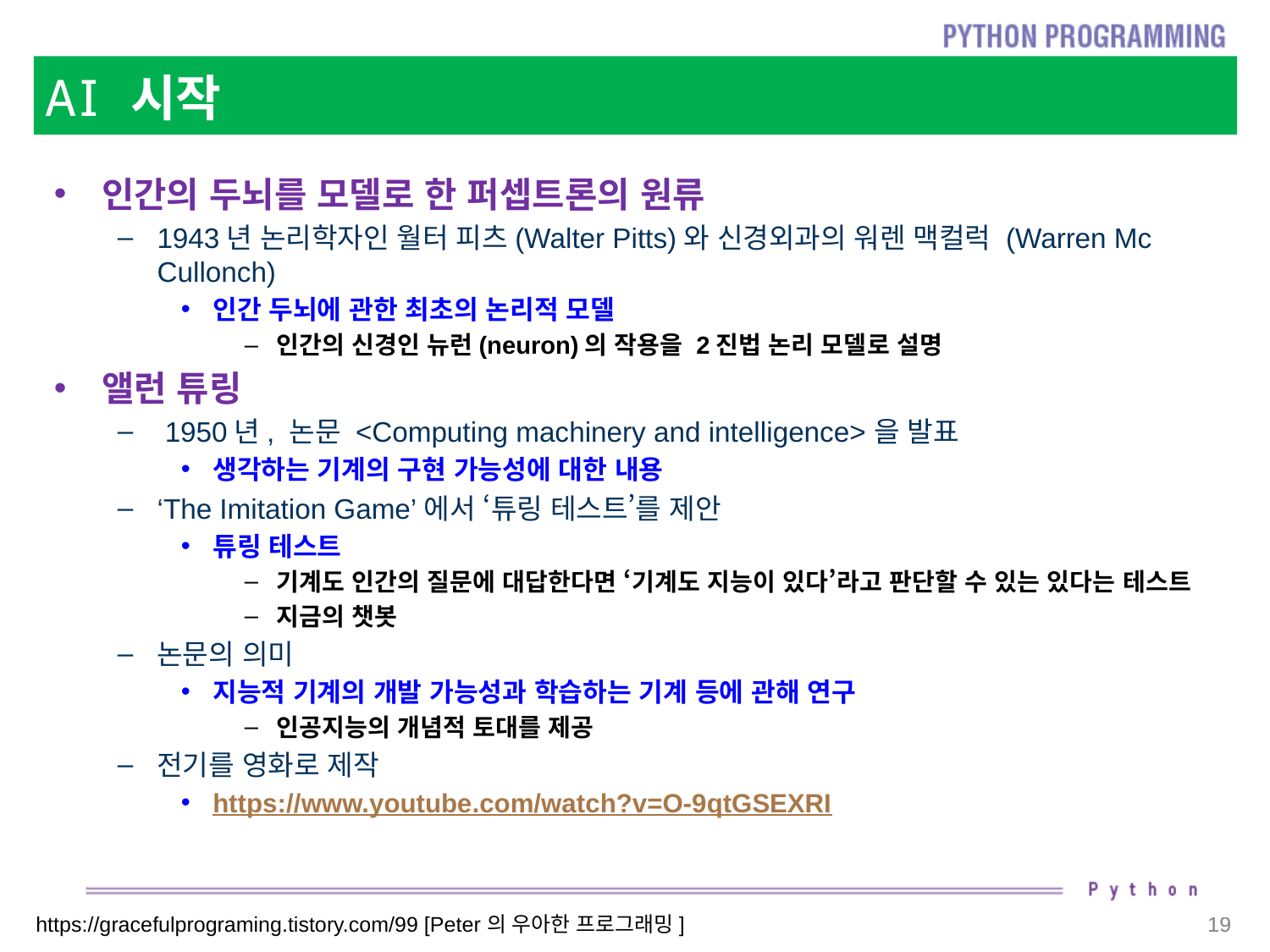

# AI 시작
인간의 두뇌를 모델로 한 퍼셉트론의 원류
1943년 논리학자인 월터 피츠(Walter Pitts)와 신경외과의 워렌 맥컬럭 (Warren Mc Cullonch)
인간 두뇌에 관한 최초의 논리적 모델
인간의 신경인 뉴런(neuron)의 작용을 2진법 논리 모델로 설명
앨런 튜링
 1950년, 논문 <Computing machinery and intelligence>을 발표
생각하는 기계의 구현 가능성에 대한 내용
‘The Imitation Game’에서 ‘튜링 테스트’를 제안
튜링 테스트
기계도 인간의 질문에 대답한다면 ‘기계도 지능이 있다’라고 판단할 수 있는 있다는 테스트
지금의 챗봇
논문의 의미
지능적 기계의 개발 가능성과 학습하는 기계 등에 관해 연구
인공지능의 개념적 토대를 제공
전기를 영화로 제작
https://www.youtube.com/watch?v=O-9qtGSEXRI

https://gracefulprograming.tistory.com/99 [Peter의 우아한 프로그래밍]
19